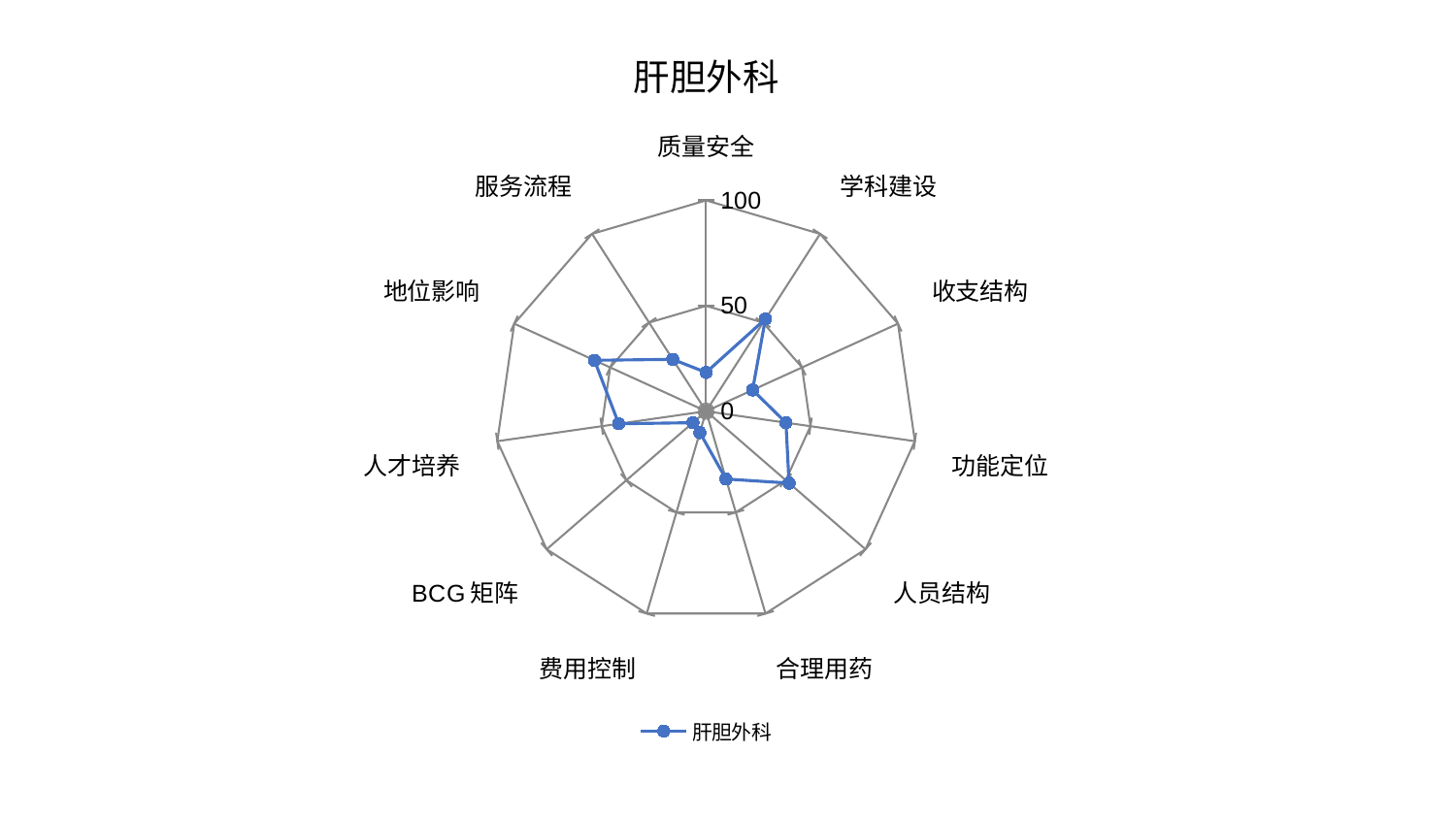

### Chart: 肝胆外科

| Category | 肝胆外科 |
|---|---|
| 质量安全 | 18.419476805696554 |
| 学科建设 | 51.99836168640227 |
| 收支结构 | 24.235337834467945 |
| 功能定位 | 38.24846864217339 |
| 人员结构 | 52.06255624867929 |
| 合理用药 | 33.51365944002977 |
| 费用控制 | 10.5465433538102 |
| BCG矩阵 | 8.329521972164692 |
| 人才培养 | 41.84674961929648 |
| 地位影响 | 58.21728924883242 |
| 服务流程 | 29.235755060982598 |
135